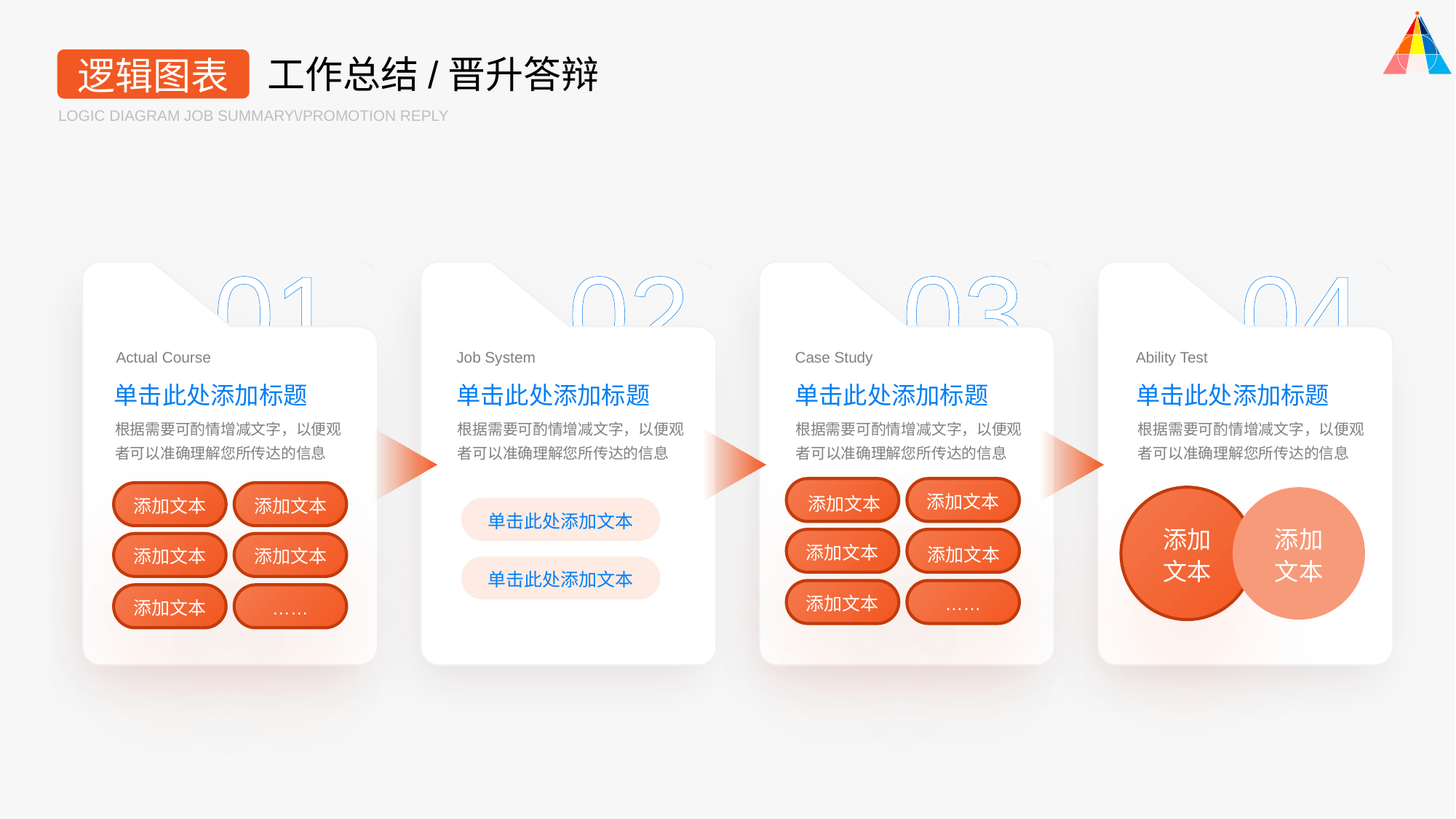

工作总结/晋升答辩

逻辑图表
LOGIC DIAGRAM JOB SUMMARY\/PROMOTION REPLY
01
02
03
04

Actual Course
Job System
Case Study
Ability Test

单击此处添加标题
单击此处添加标题
单击此处添加标题
单击此处添加标题
根据需要可酌情增减文字，以便观者可以准确理解您所传达的信息
根据需要可酌情增减文字，以便观者可以准确理解您所传达的信息
根据需要可酌情增减文字，以便观者可以准确理解您所传达的信息
根据需要可酌情增减文字，以便观者可以准确理解您所传达的信息

添加文本
添加文本
添加文本
添加文本

单击此处添加文本
添加文本
添加文本

添加文本
添加文本
添加文本
添加文本

单击此处添加文本

添加文本
……
添加文本
……